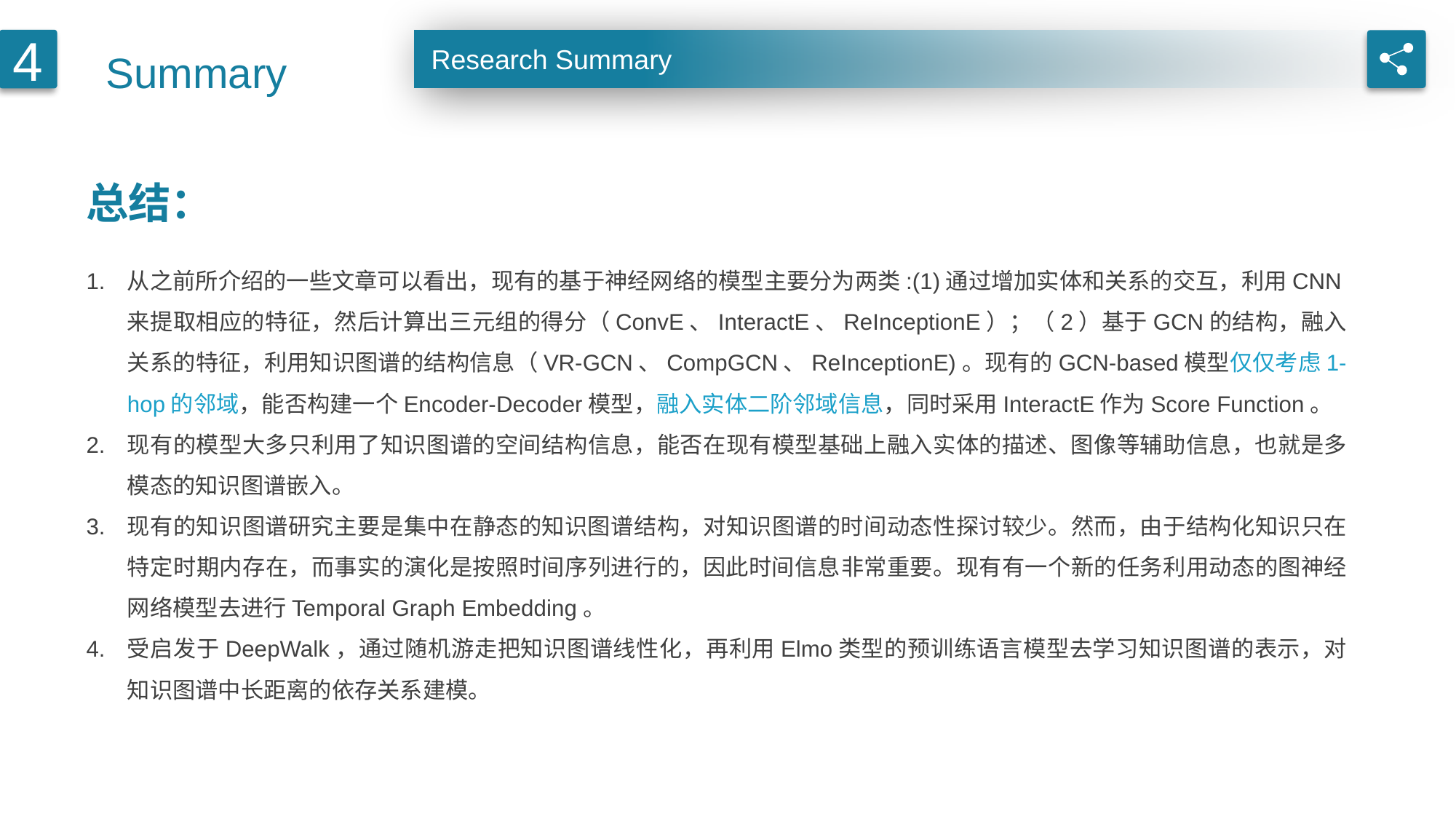

Summary
4

Research Summary

总结：
从之前所介绍的一些文章可以看出，现有的基于神经网络的模型主要分为两类:(1)通过增加实体和关系的交互，利用CNN来提取相应的特征，然后计算出三元组的得分（ConvE、InteractE、ReInceptionE）；（2）基于GCN的结构，融入关系的特征，利用知识图谱的结构信息（VR-GCN、CompGCN、ReInceptionE)。现有的GCN-based模型仅仅考虑1-hop的邻域，能否构建一个Encoder-Decoder模型，融入实体二阶邻域信息，同时采用InteractE作为Score Function。
现有的模型大多只利用了知识图谱的空间结构信息，能否在现有模型基础上融入实体的描述、图像等辅助信息，也就是多模态的知识图谱嵌入。
现有的知识图谱研究主要是集中在静态的知识图谱结构，对知识图谱的时间动态性探讨较少。然而，由于结构化知识只在特定时期内存在，而事实的演化是按照时间序列进行的，因此时间信息非常重要。现有有一个新的任务利用动态的图神经网络模型去进行Temporal Graph Embedding。
受启发于DeepWalk，通过随机游走把知识图谱线性化，再利用Elmo类型的预训练语言模型去学习知识图谱的表示，对知识图谱中长距离的依存关系建模。